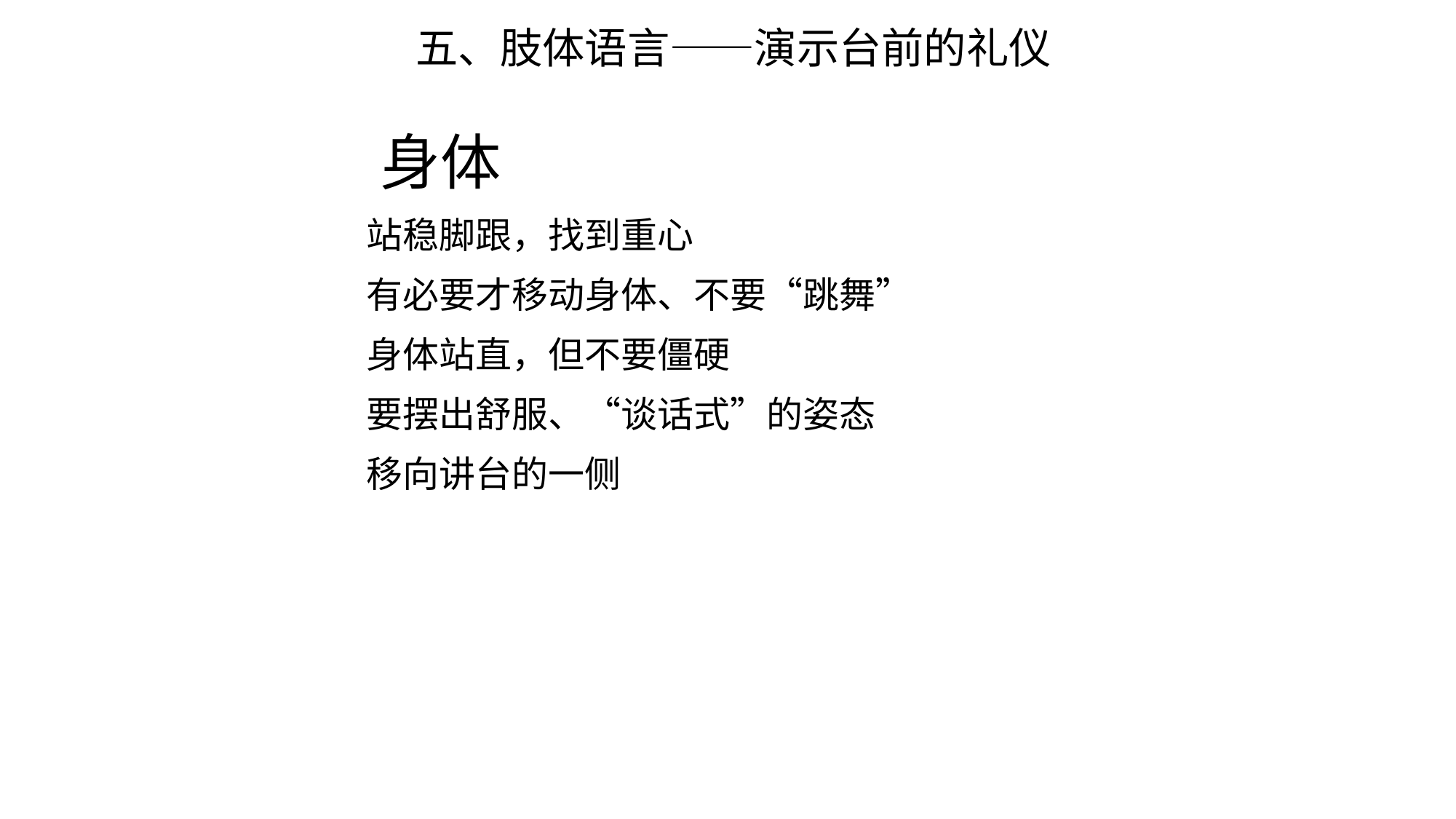

# 五、肢体语言——演示台前的礼仪
          身体
            站稳脚跟，找到重心
            有必要才移动身体、不要“跳舞”
            身体站直，但不要僵硬
            要摆出舒服、“谈话式”的姿态
            移向讲台的一侧